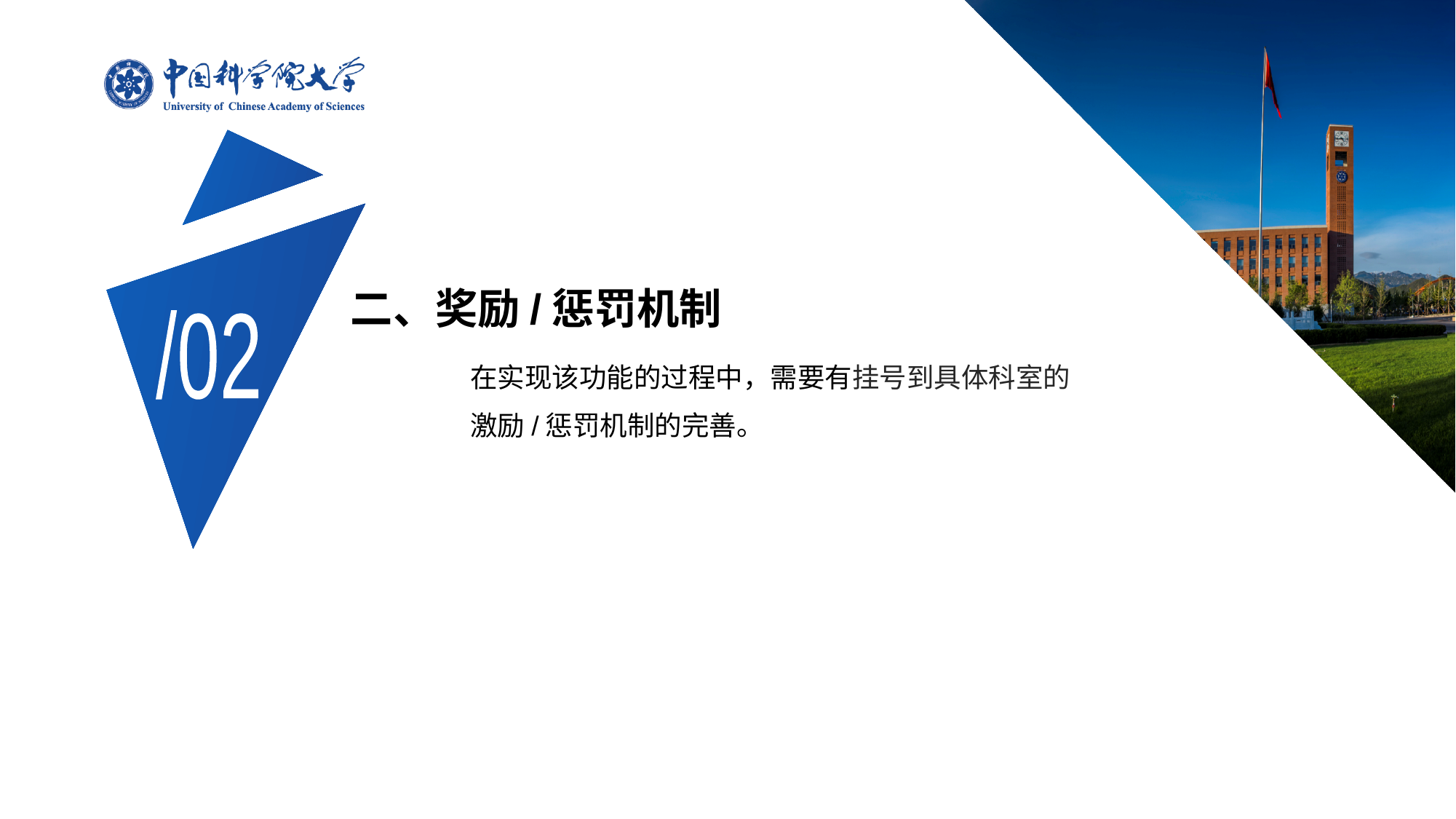

# 二、奖励/惩罚机制
/02
在实现该功能的过程中，需要有挂号到具体科室的
激励/惩罚机制的完善。